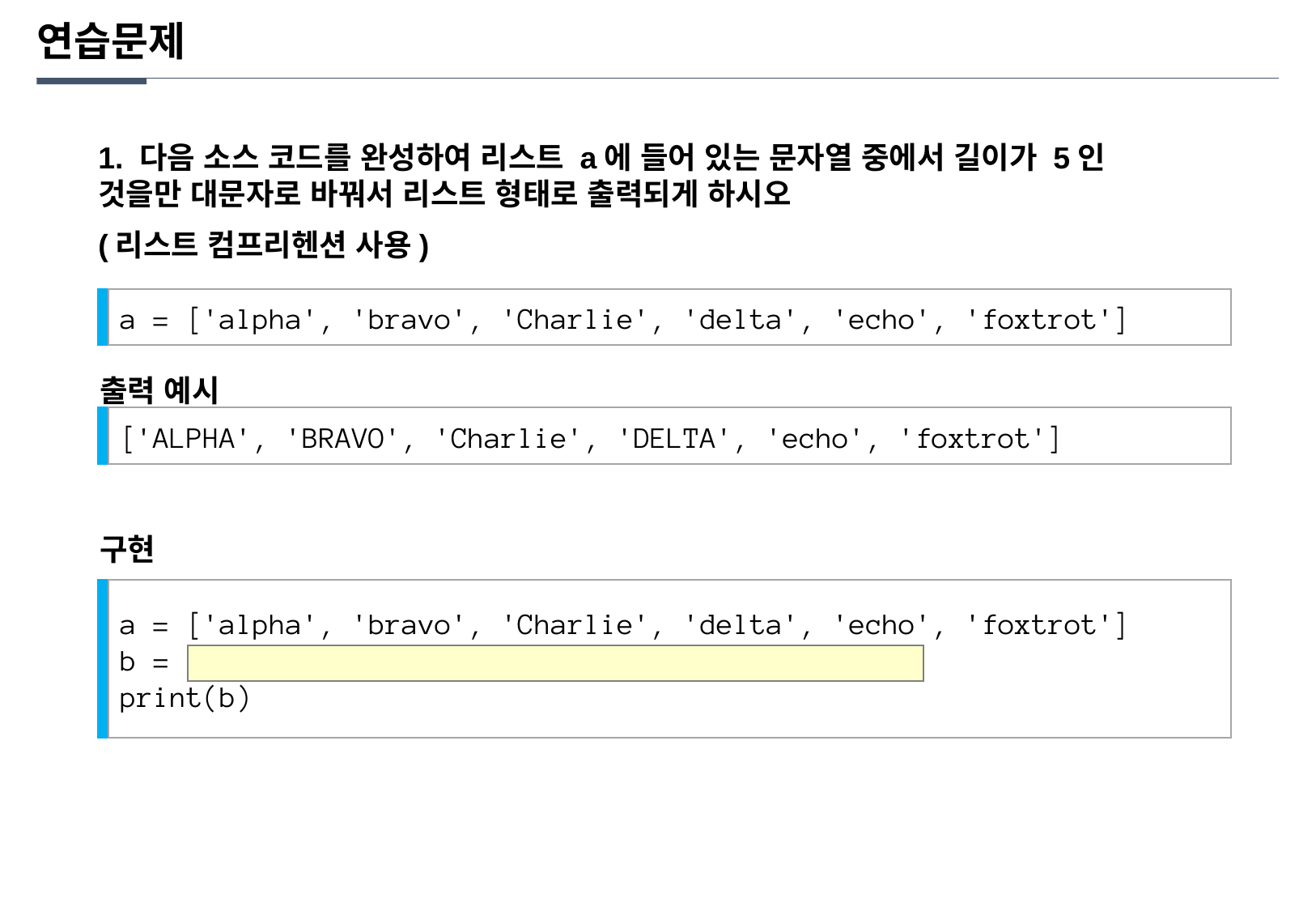

연습문제
1. 다음 소스 코드를 완성하여 리스트 a에 들어 있는 문자열 중에서 길이가 5인 것을만 대문자로 바꿔서 리스트 형태로 출력되게 하시오
(리스트 컴프리헨션 사용)

a = ['alpha', 'bravo', 'Charlie', 'delta', 'echo', 'foxtrot']
출력 예시

['ALPHA', 'BRAVO', 'Charlie', 'DELTA', 'echo', 'foxtrot']
구현

a = ['alpha', 'bravo', 'Charlie', 'delta', 'echo', 'foxtrot']
b = [ i.upper() if len(i)==5 else i for i in a ]
print(b)